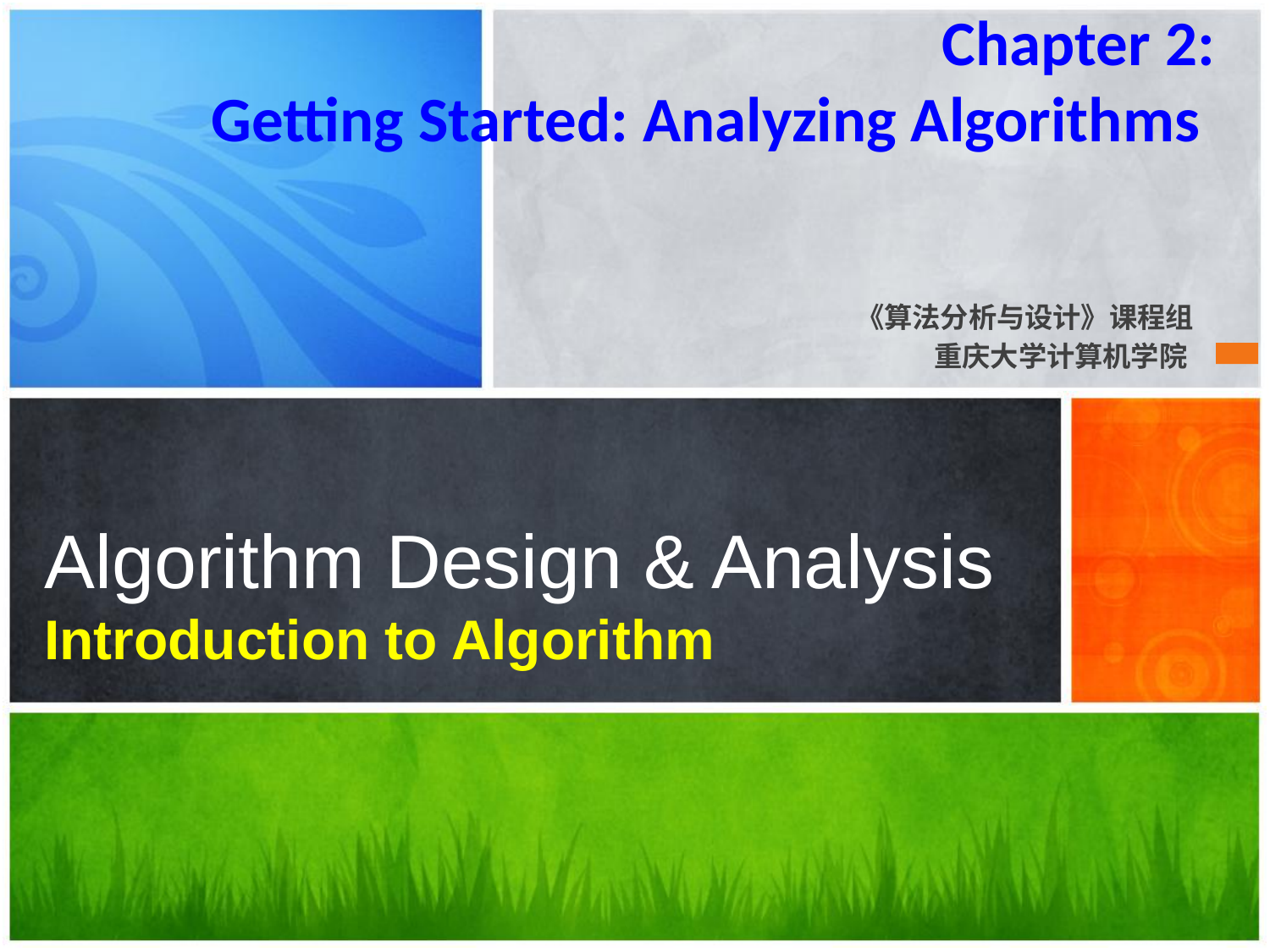

Chapter 2:
Getting Started: Analyzing Algorithms
《算法分析与设计》课程组
重庆大学计算机学院
# Algorithm Design & Analysis Introduction to Algorithm